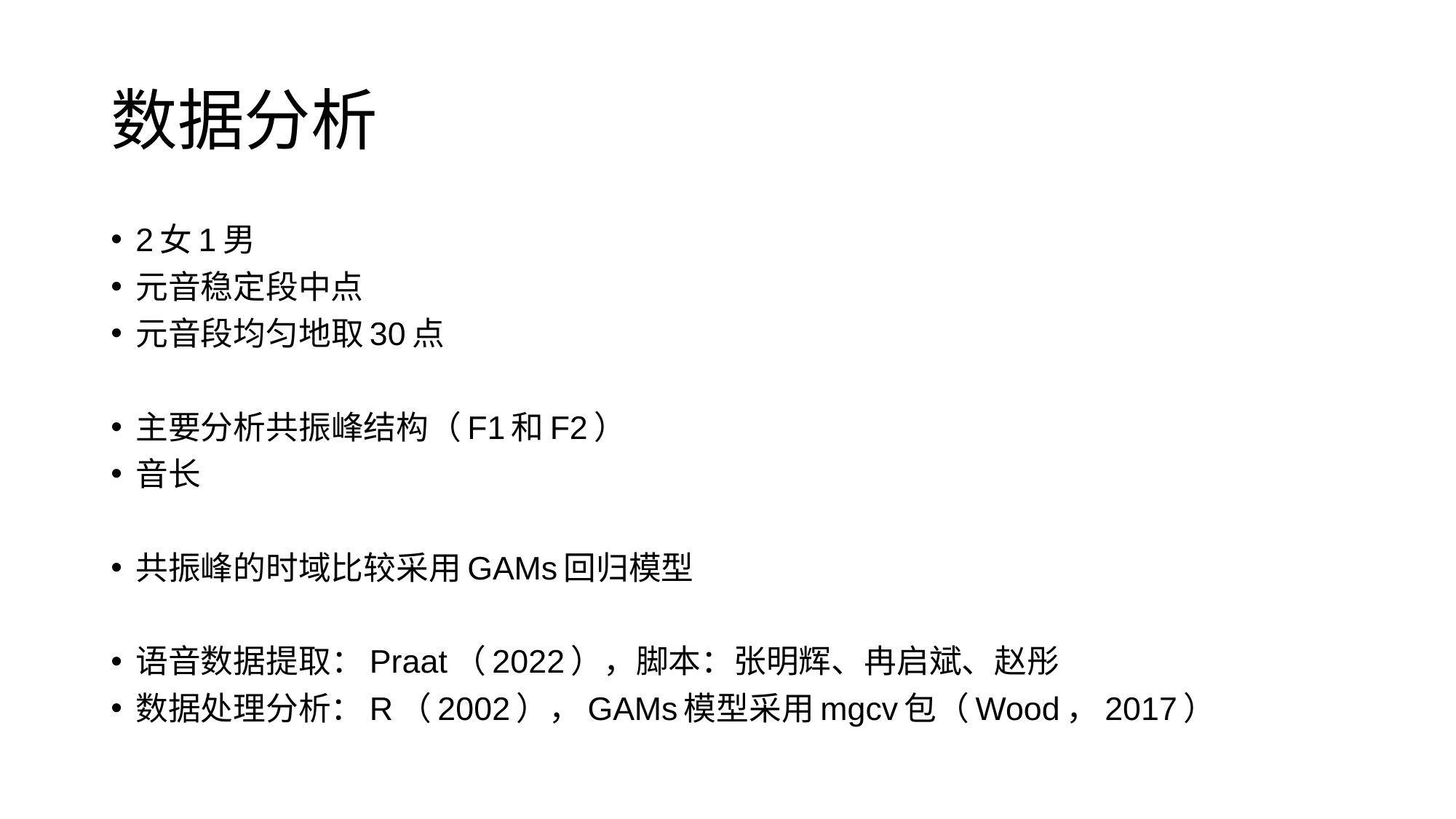

# 数据分析
2女1男
元音稳定段中点
元音段均匀地取30点

主要分析共振峰结构（F1和F2）
音长

共振峰的时域比较采用GAMs回归模型

语音数据提取：Praat（2022），脚本：张明辉、冉启斌、赵彤
数据处理分析：R（2002），GAMs模型采用mgcv包（Wood，2017）